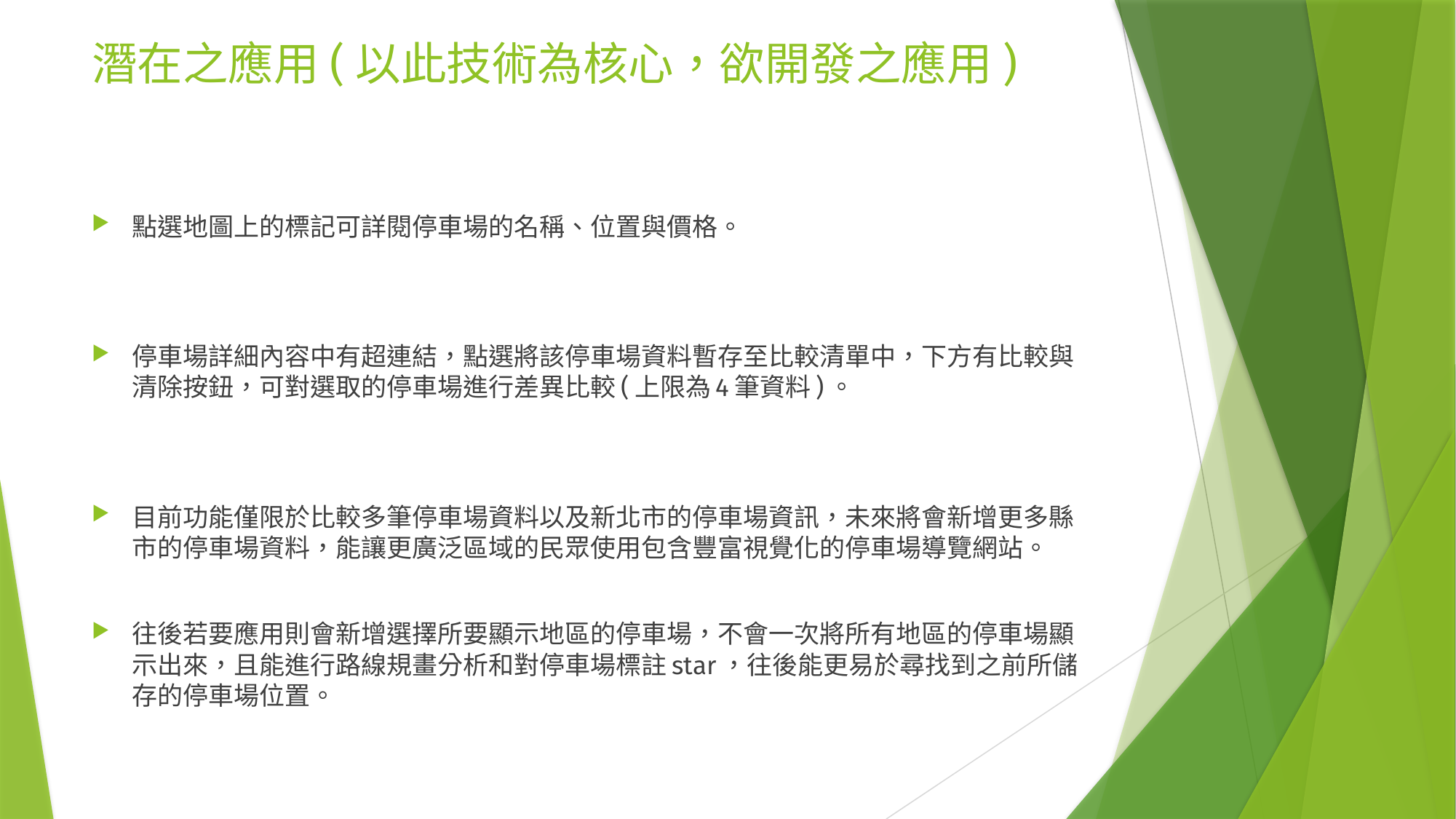

# 潛在之應用(以此技術為核心，欲開發之應用)
點選地圖上的標記可詳閱停車場的名稱、位置與價格。

停車場詳細內容中有超連結，點選將該停車場資料暫存至比較清單中，下方有比較與清除按鈕，可對選取的停車場進行差異比較(上限為4筆資料)。

目前功能僅限於比較多筆停車場資料以及新北市的停車場資訊，未來將會新增更多縣市的停車場資料，能讓更廣泛區域的民眾使用包含豐富視覺化的停車場導覽網站。

往後若要應用則會新增選擇所要顯示地區的停車場，不會一次將所有地區的停車場顯示出來，且能進行路線規畫分析和對停車場標註star，往後能更易於尋找到之前所儲存的停車場位置。